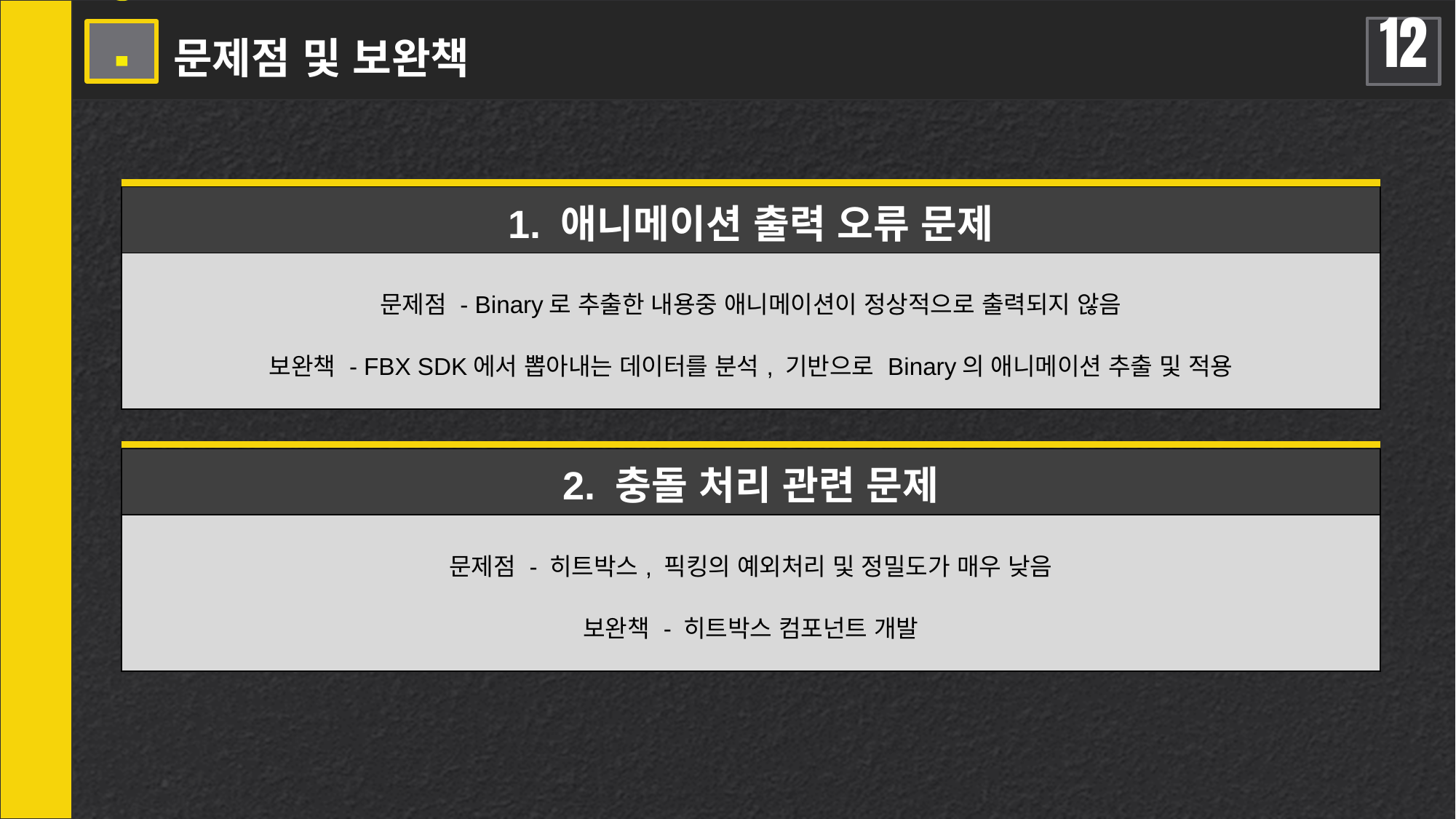

12
6 .
문제점 및 보완책
| 1. 애니메이션 출력 오류 문제 |
| --- |
| 문제점 - Binary로 추출한 내용중 애니메이션이 정상적으로 출력되지 않음 보완책 - FBX SDK에서 뽑아내는 데이터를 분석, 기반으로 Binary의 애니메이션 추출 및 적용 |
| 2. 충돌 처리 관련 문제 |
| --- |
| 문제점 - 히트박스, 픽킹의 예외처리 및 정밀도가 매우 낮음 보완책 - 히트박스 컴포넌트 개발 |